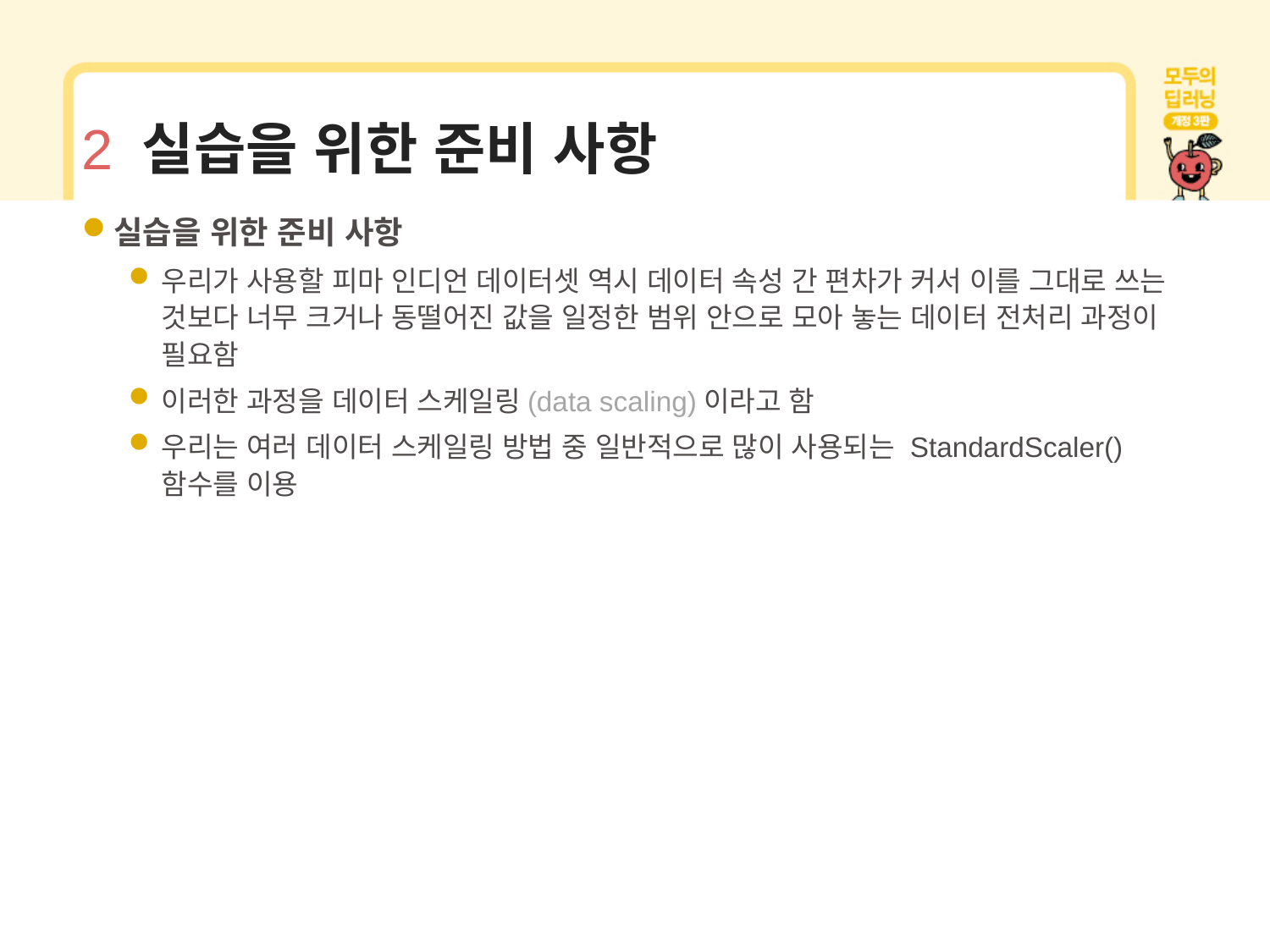

# 2 실습을 위한 준비 사항
실습을 위한 준비 사항
우리가 사용할 피마 인디언 데이터셋 역시 데이터 속성 간 편차가 커서 이를 그대로 쓰는 것보다 너무 크거나 동떨어진 값을 일정한 범위 안으로 모아 놓는 데이터 전처리 과정이 필요함
이러한 과정을 데이터 스케일링(data scaling)이라고 함
우리는 여러 데이터 스케일링 방법 중 일반적으로 많이 사용되는 StandardScaler() 함수를 이용